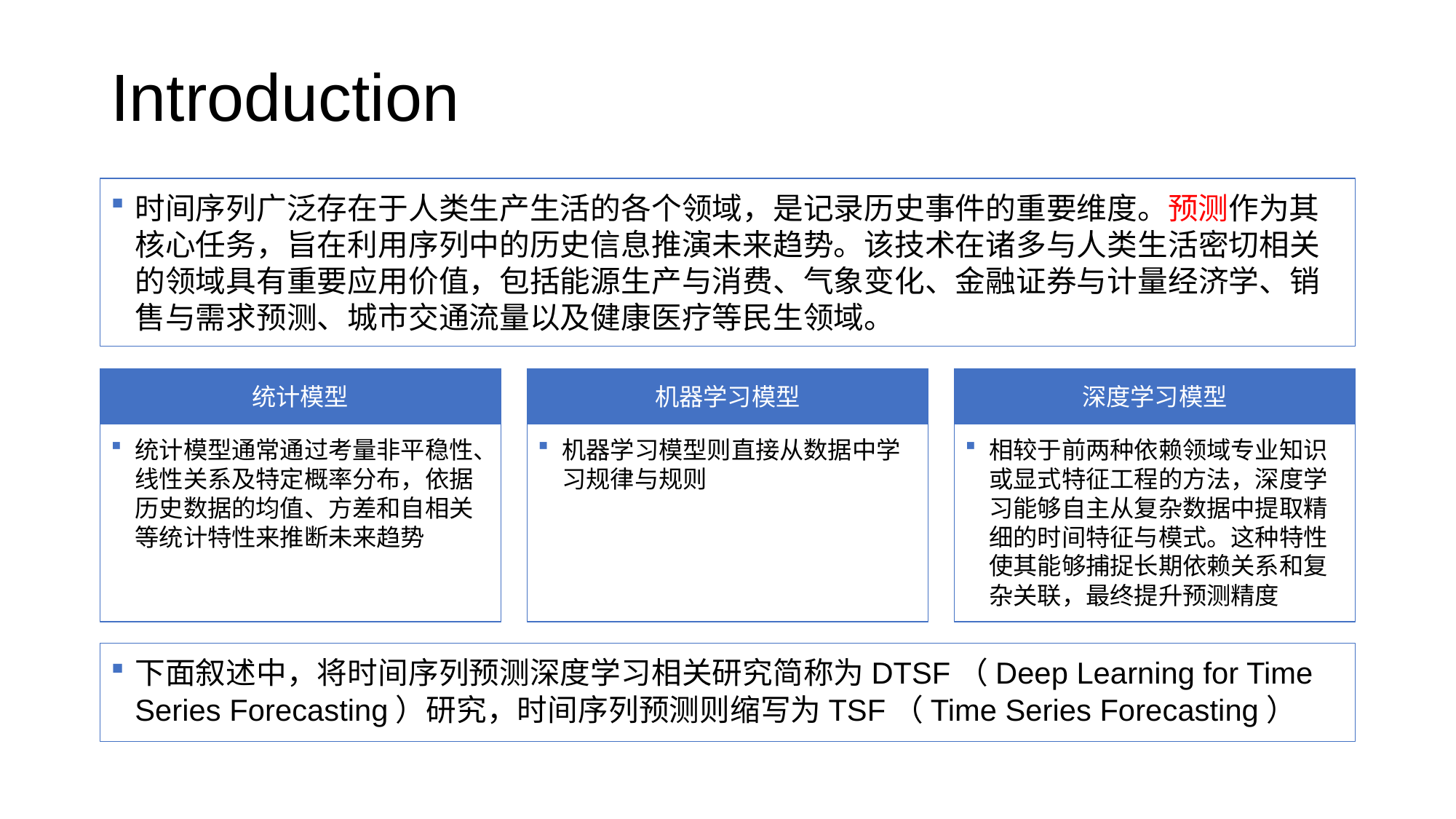

# Introduction
时间序列广泛存在于人类生产生活的各个领域，是记录历史事件的重要维度。预测作为其核心任务，旨在利用序列中的历史信息推演未来趋势。该技术在诸多与人类生活密切相关的领域具有重要应用价值，包括能源生产与消费、气象变化、金融证券与计量经济学、销售与需求预测、城市交通流量以及健康医疗等民生领域。
统计模型
机器学习模型
深度学习模型
统计模型通常通过考量非平稳性、线性关系及特定概率分布，依据历史数据的均值、方差和自相关等统计特性来推断未来趋势
机器学习模型则直接从数据中学习规律与规则
相较于前两种依赖领域专业知识或显式特征工程的方法，深度学习能够自主从复杂数据中提取精细的时间特征与模式。这种特性使其能够捕捉长期依赖关系和复杂关联，最终提升预测精度
下面叙述中，将时间序列预测深度学习相关研究简称为DTSF（Deep Learning for Time Series Forecasting）研究，时间序列预测则缩写为TSF（Time Series Forecasting）